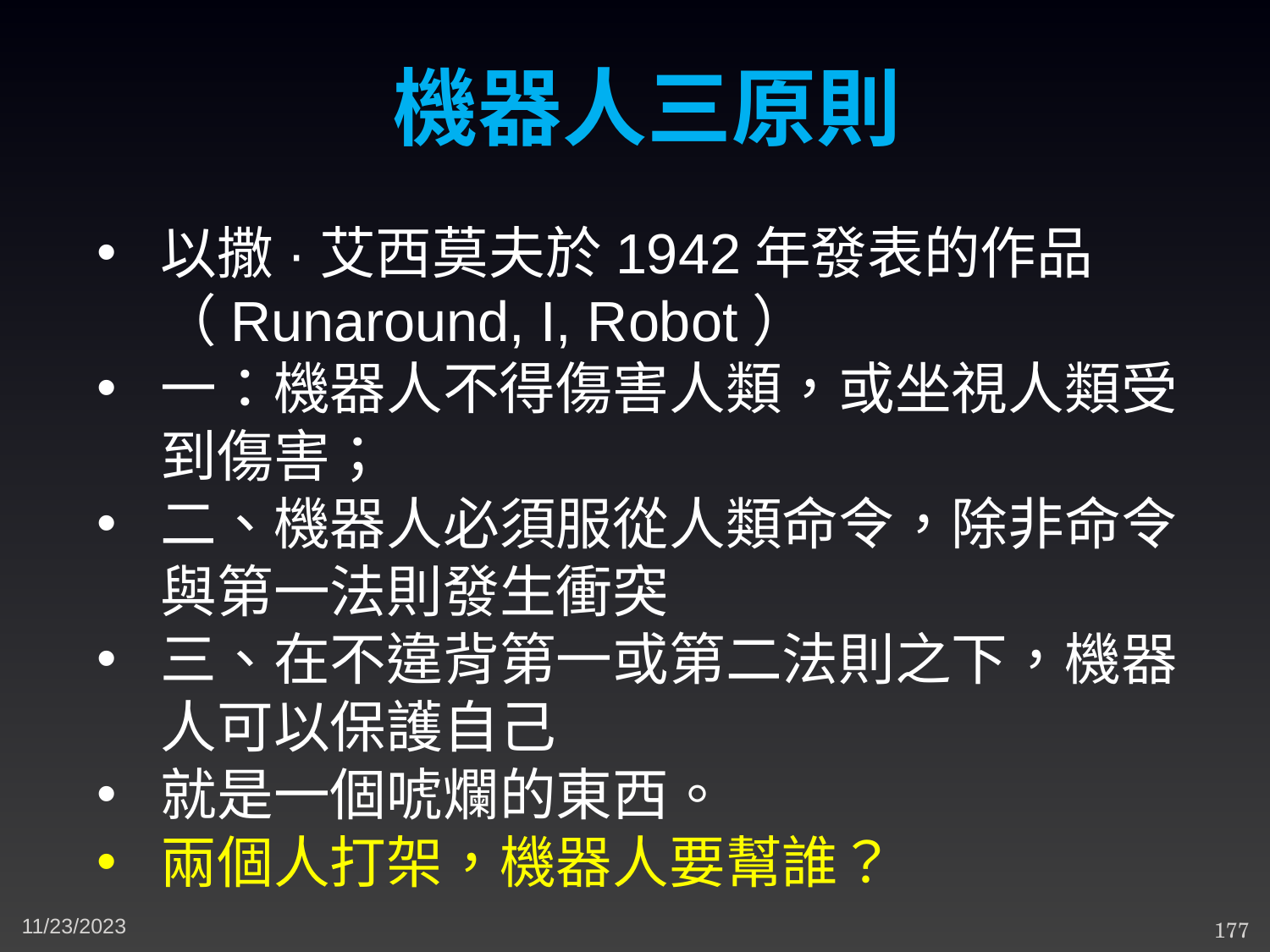

機器人三原則
以撒·艾西莫夫於1942年發表的作品（Runaround, I, Robot）
一：機器人不得傷害人類，或坐視人類受到傷害；
二、機器人必須服從人類命令，除非命令與第一法則發生衝突
三、在不違背第一或第二法則之下，機器人可以保護自己
就是一個唬爛的東西。
兩個人打架，機器人要幫誰？

11/23/2023
177